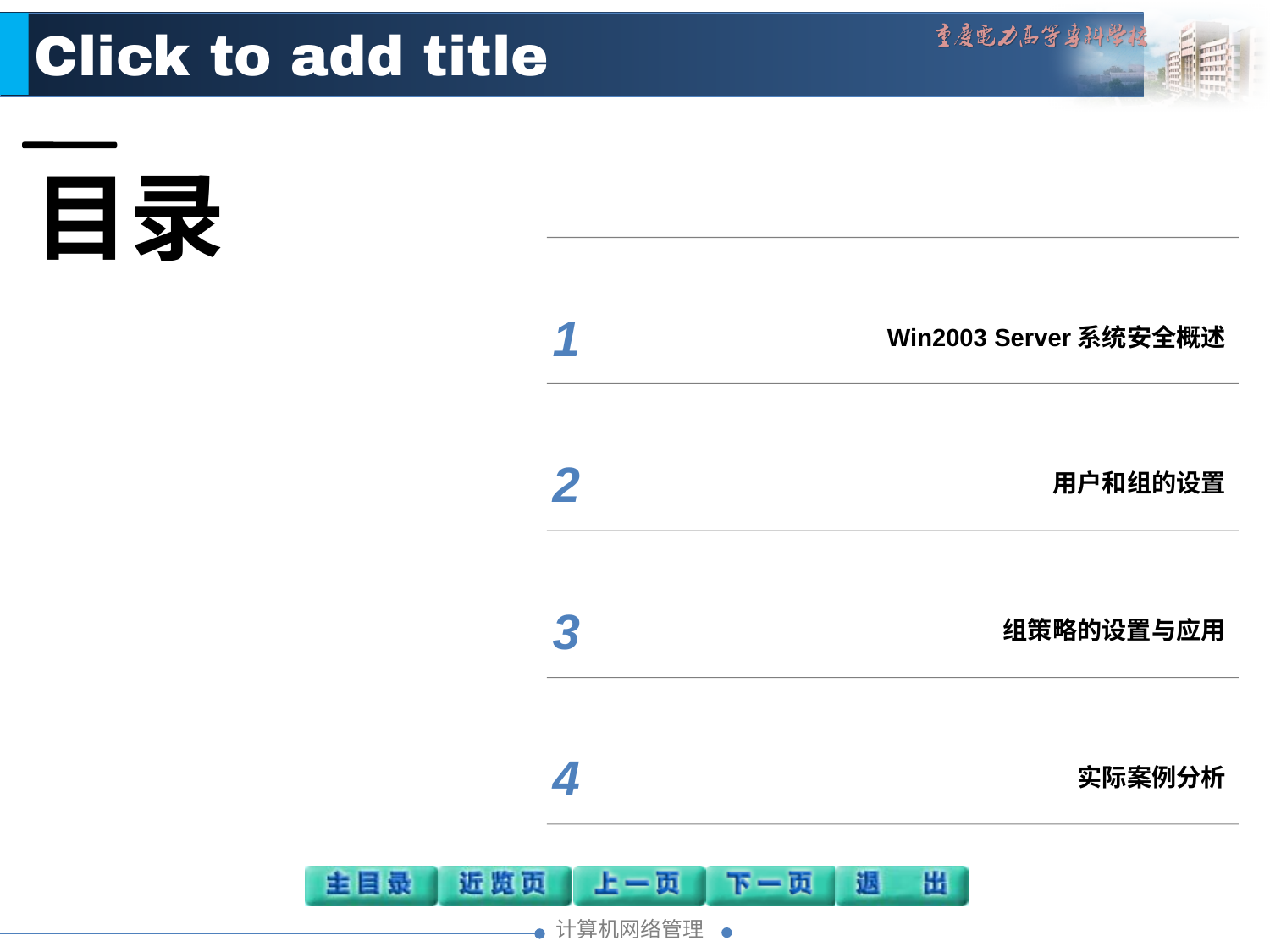

Click to add title
目录

1
Win2003 Server系统安全概述
2
用户和组的设置
3
组策略的设置与应用
4
实际案例分析